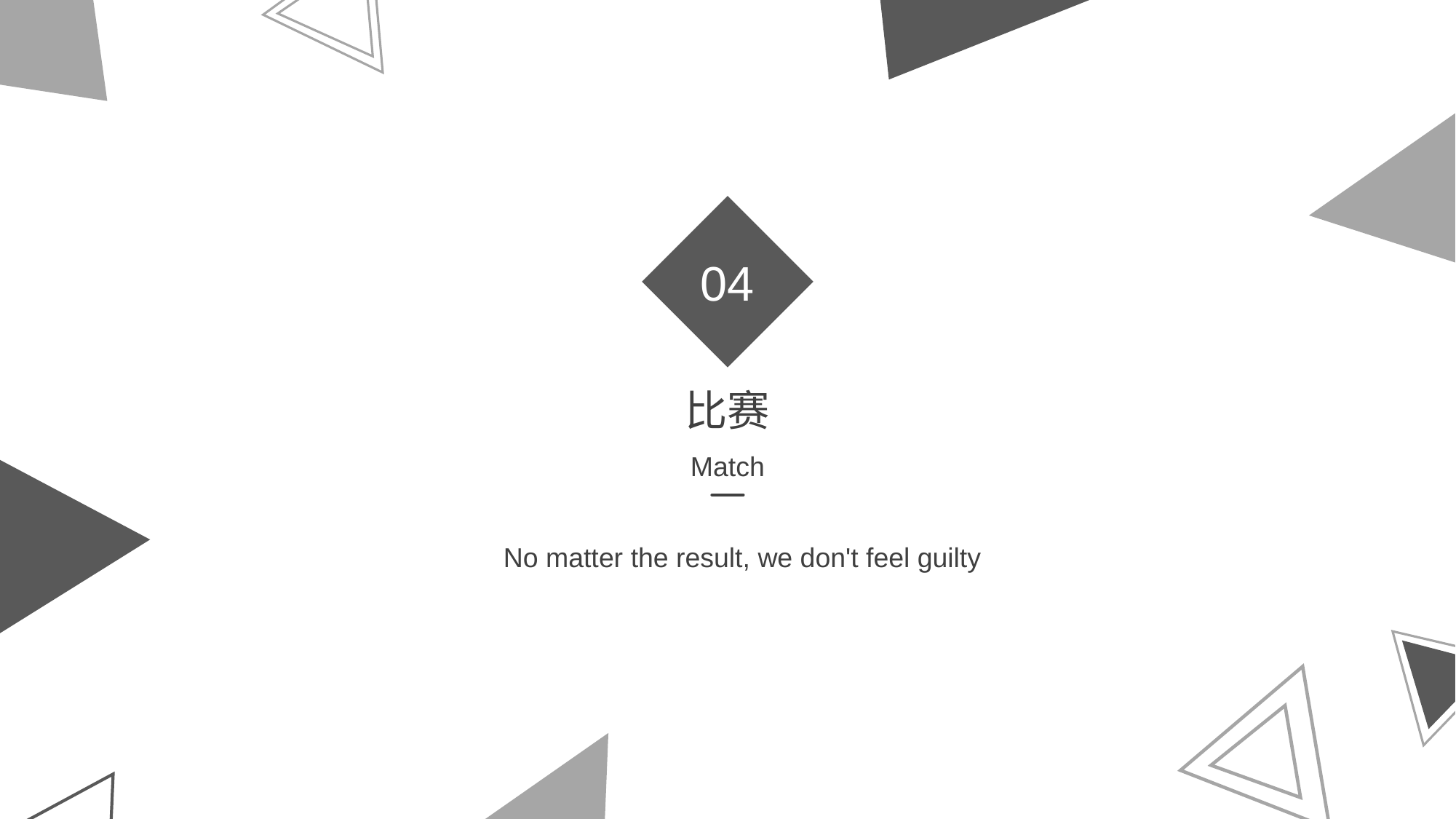

04
比赛

Match
No matter the result, we don't feel guilty